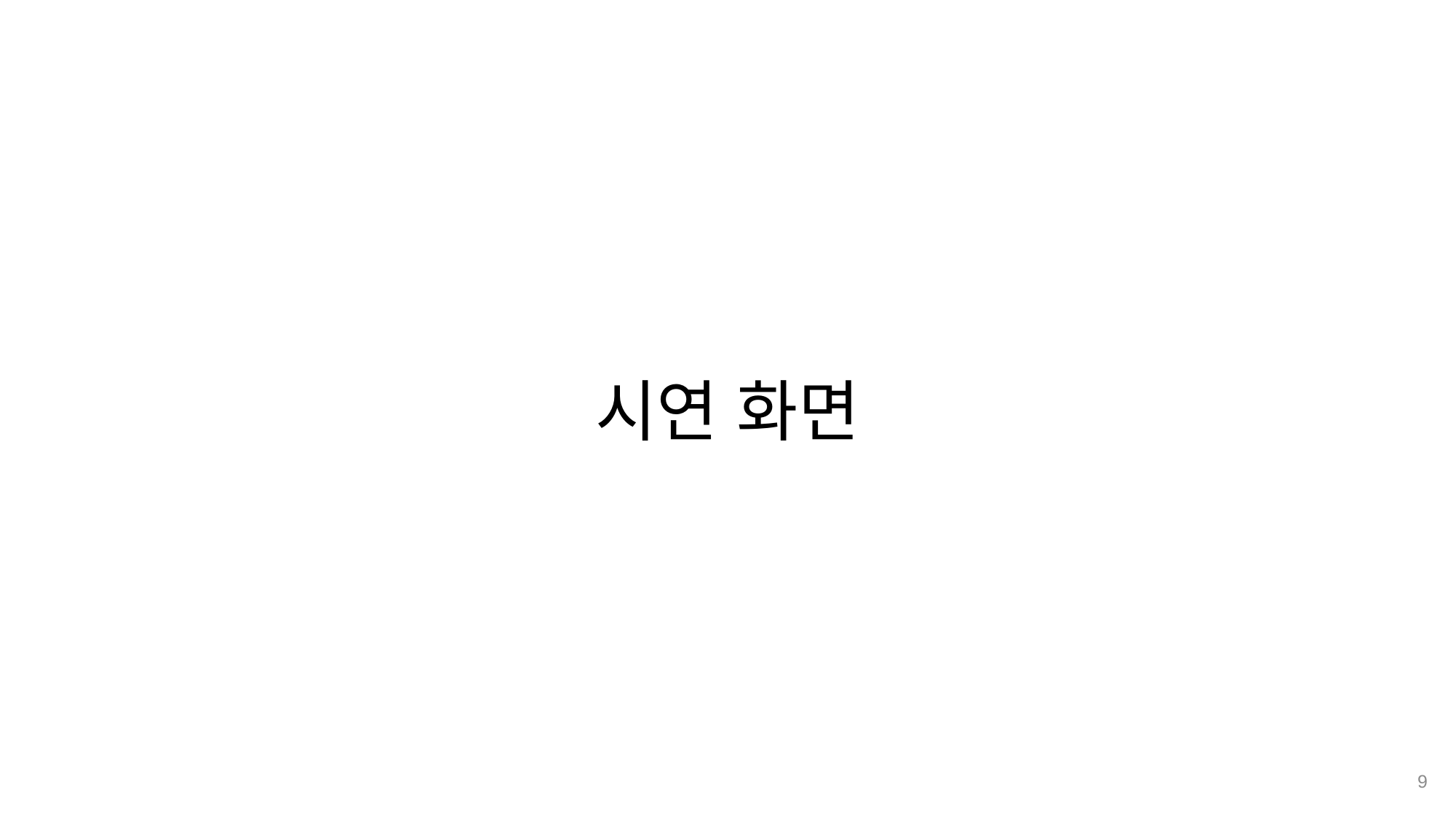

나눔스퀘어OTF ExtraBold
나눔스퀘어OTF Bold
나눔스퀘어OTF
시연 화면
9